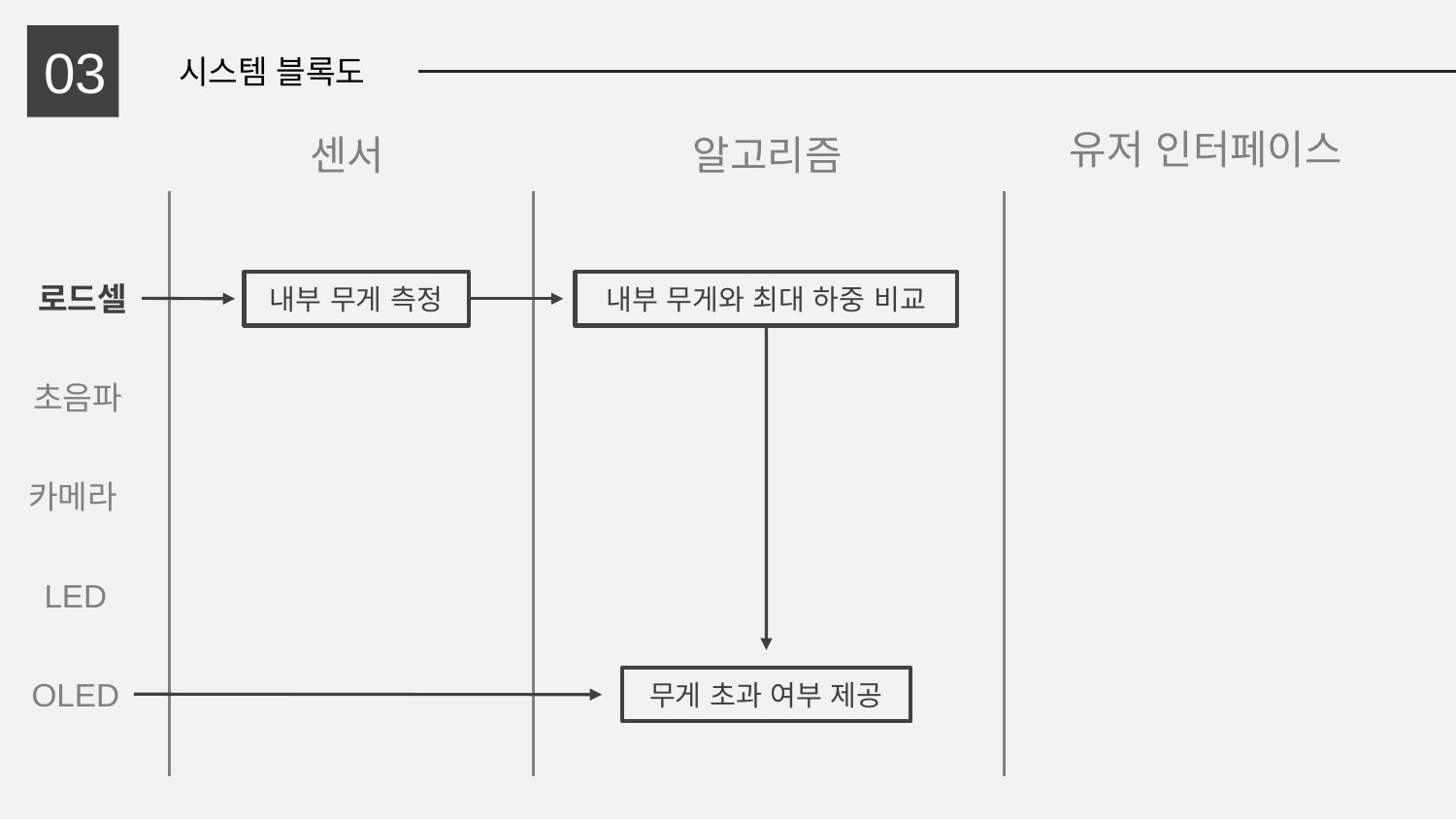

03
시스템 블록도
유저 인터페이스
센서
알고리즘
로드셀
내부 무게 측정
내부 무게와 최대 하중 비교
초음파
카메라
LED
OLED
무게 초과 여부 제공